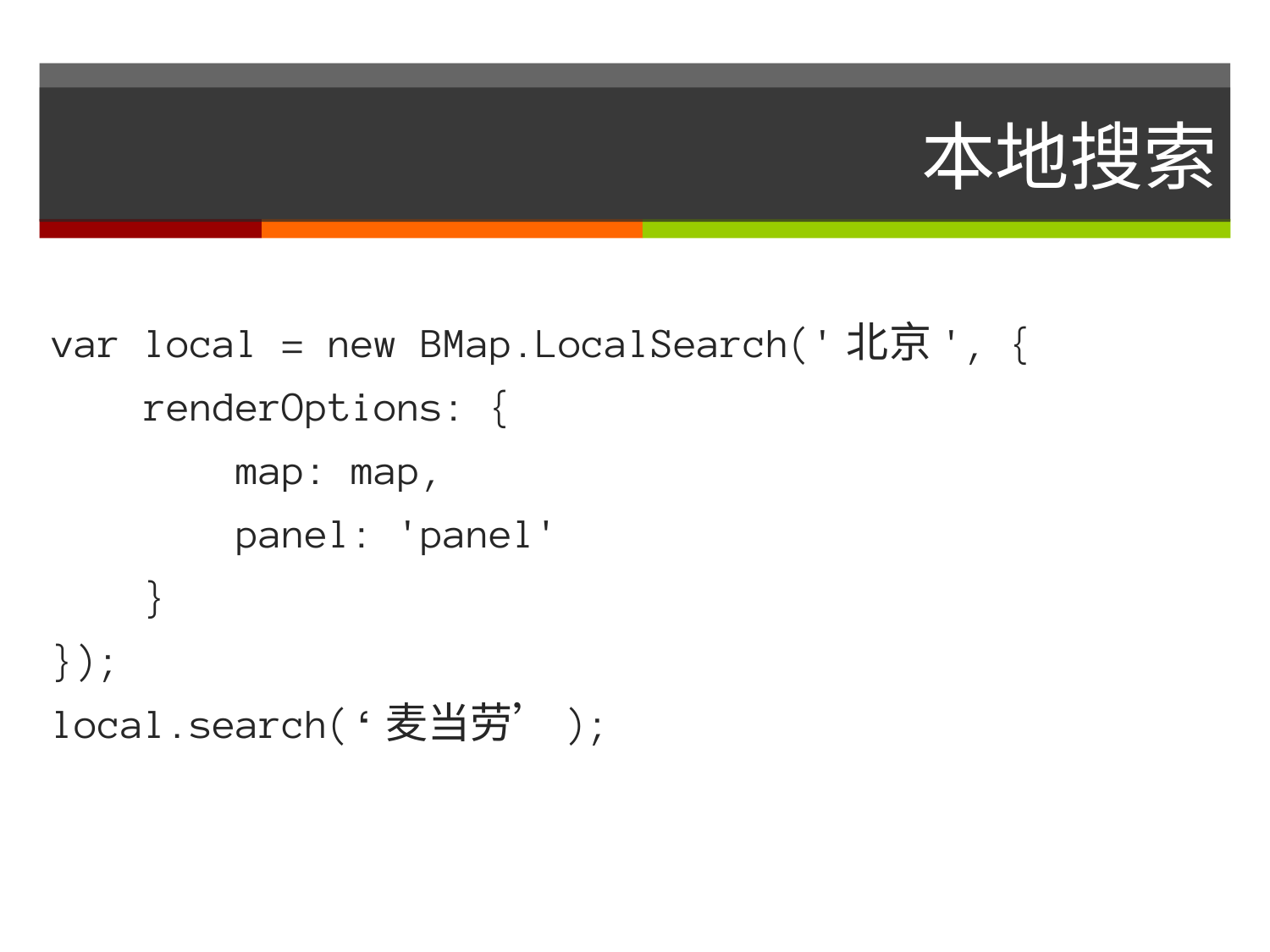

# 本地搜索
var local = new BMap.LocalSearch('北京', {
    renderOptions: {
        map: map,
        panel: 'panel'
    }
});
local.search(‘麦当劳’);